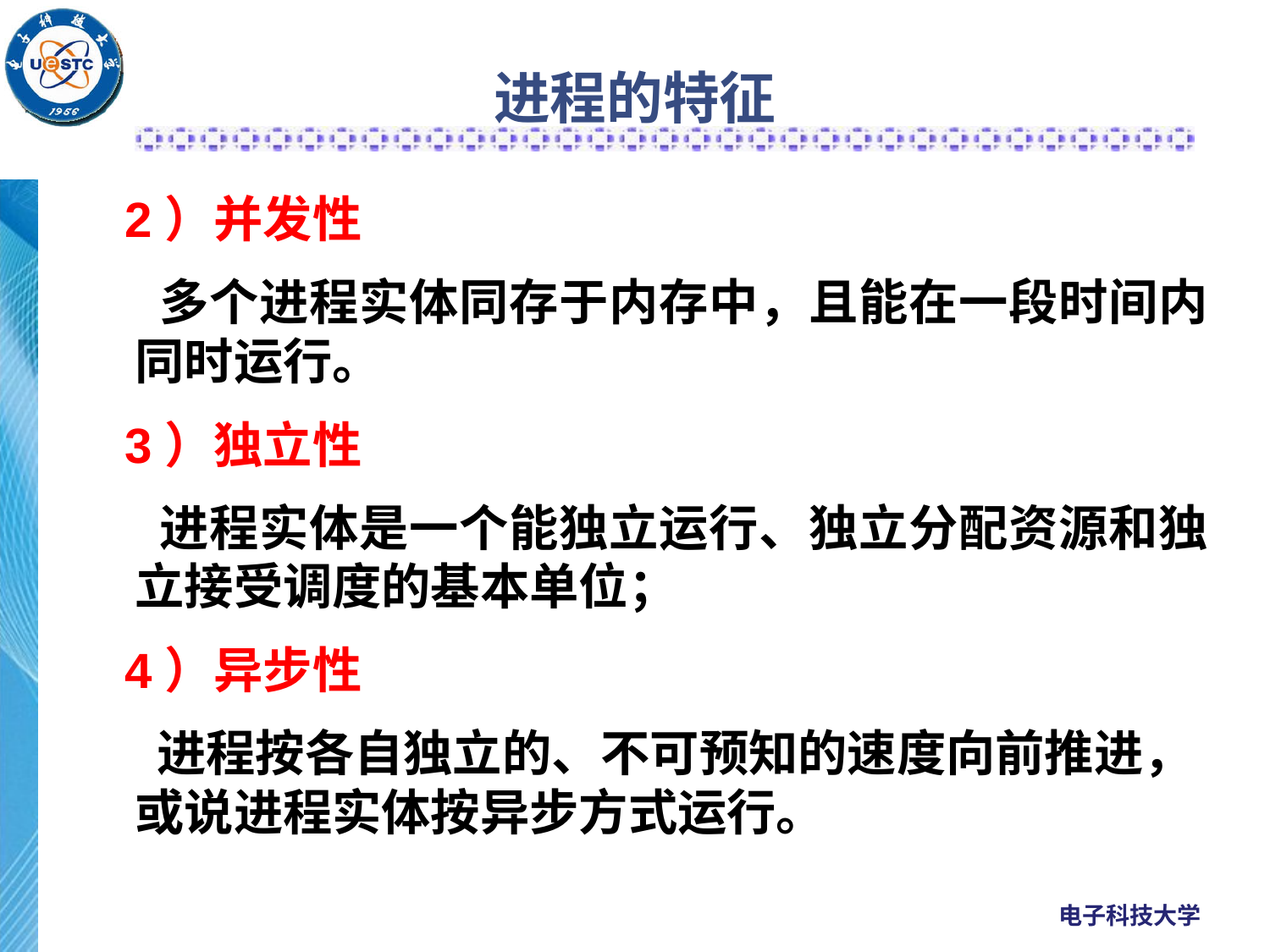

# 进程的特征
 2）并发性
   多个进程实体同存于内存中，且能在一段时间内同时运行。
 3）独立性
   进程实体是一个能独立运行、独立分配资源和独立接受调度的基本单位；
 4）异步性
   进程按各自独立的、不可预知的速度向前推进，或说进程实体按异步方式运行。